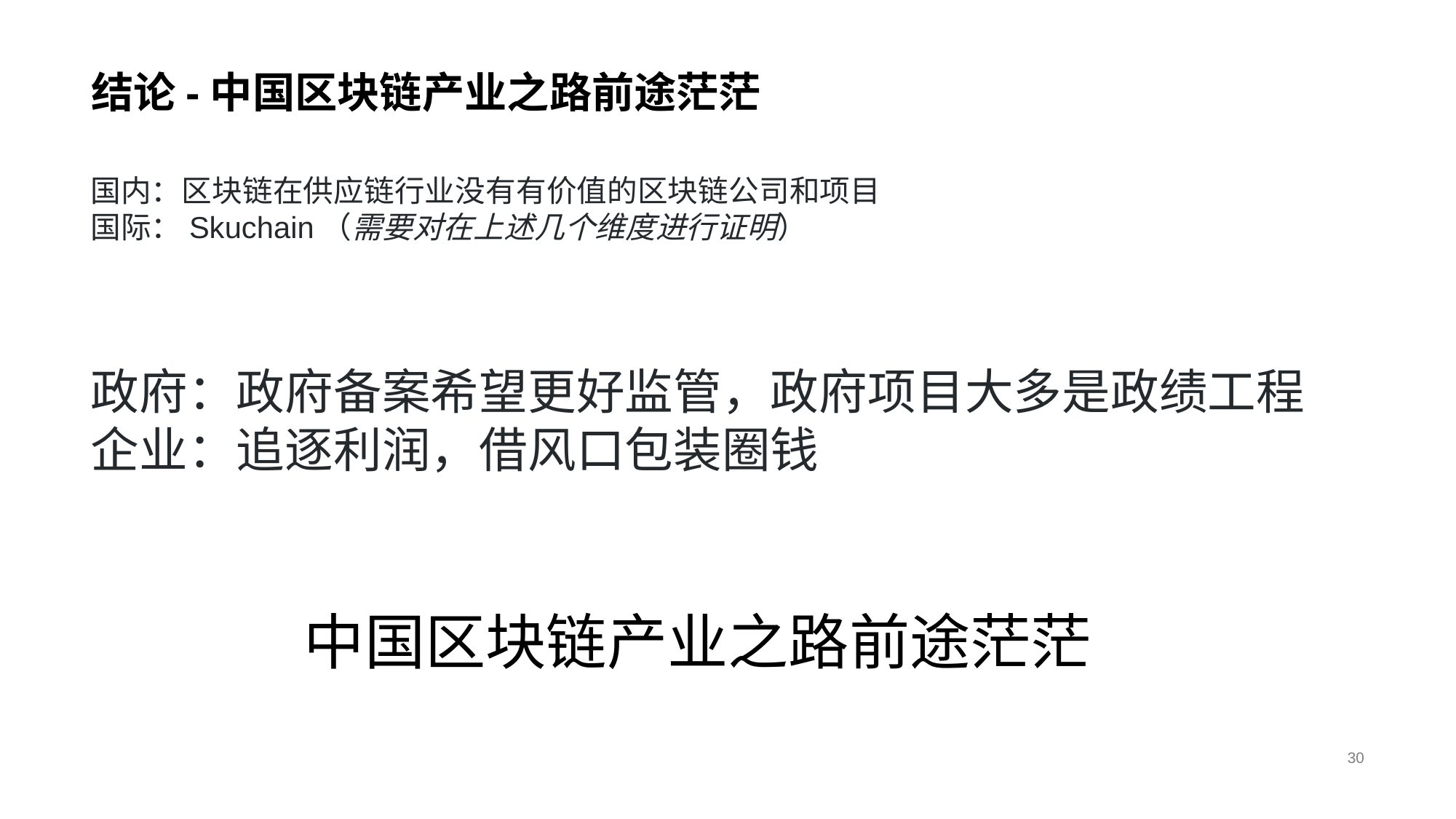

# 结论-中国区块链产业之路前途茫茫
国内：区块链在供应链行业没有有价值的区块链公司和项目
国际：Skuchain（需要对在上述几个维度进行证明）

政府：政府备案希望更好监管，政府项目大多是政绩工程
企业：追逐利润，借风口包装圈钱
中国区块链产业之路前途茫茫
30